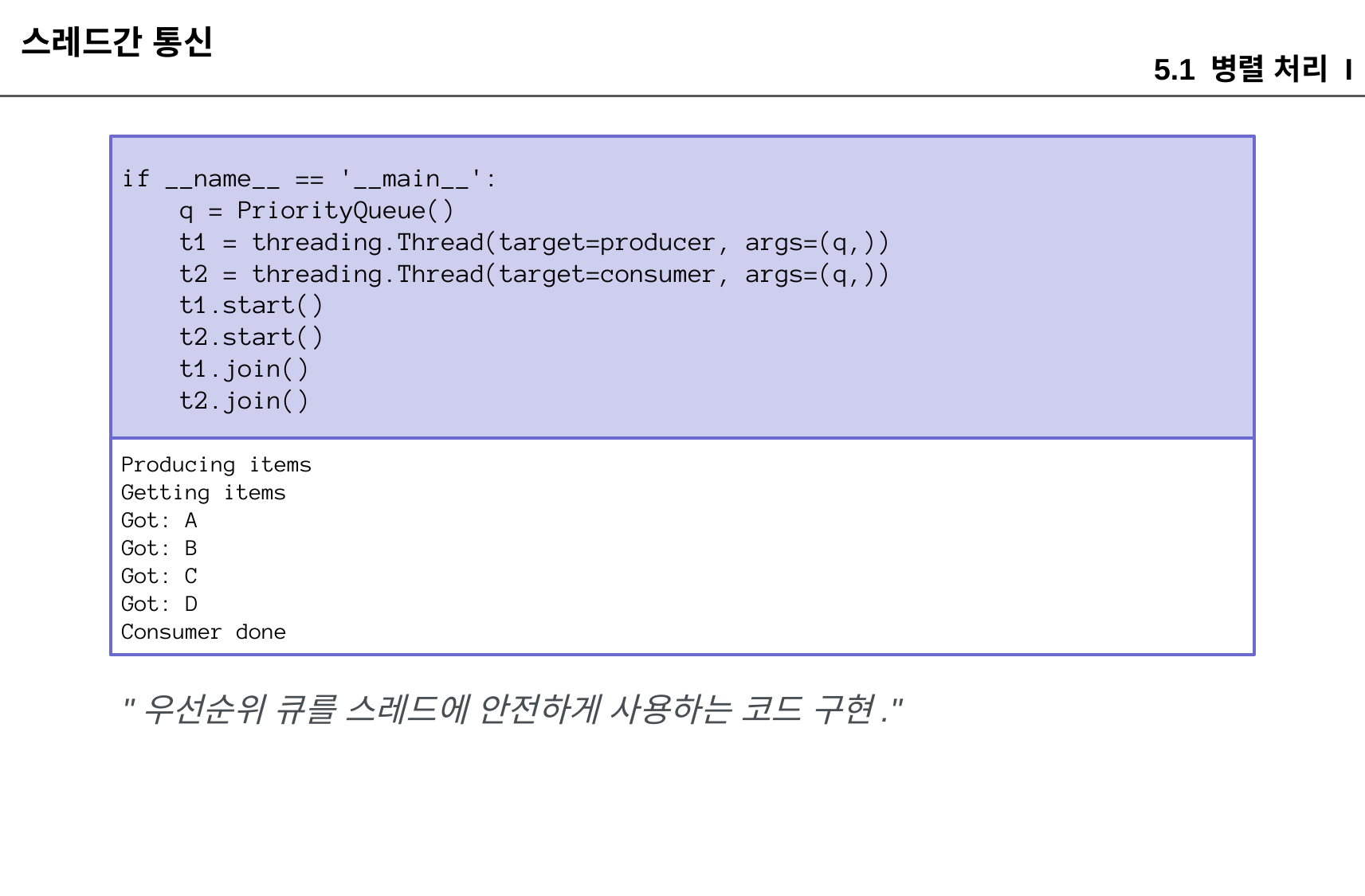

스레드간 통신
5.1 병렬 처리 I
if __name__ == '__main__':
    q = PriorityQueue()
    t1 = threading.Thread(target=producer, args=(q,))
    t2 = threading.Thread(target=consumer, args=(q,))
    t1.start()
    t2.start()
    t1.join()
    t2.join()
Producing items
Getting items
Got: A
Got: B
Got: C
Got: D
Consumer done
"우선순위 큐를 스레드에 안전하게 사용하는 코드 구현."